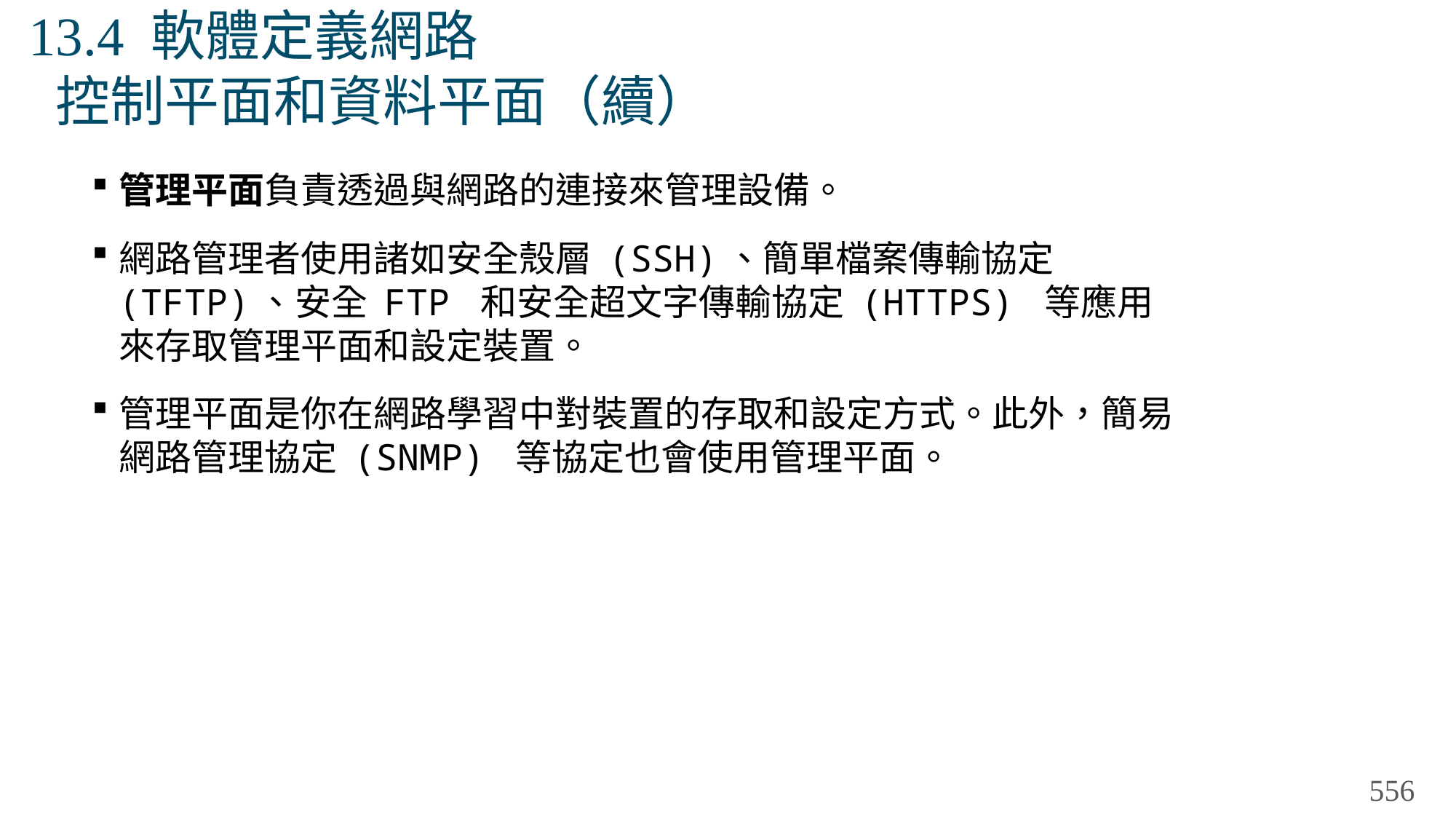

# 13.4 軟體定義網路 控制平面和資料平面（續）
管理平面負責透過與網路的連接來管理設備。
網路管理者使用諸如安全殼層 (SSH)、簡單檔案傳輸協定 (TFTP)、安全 FTP 和安全超文字傳輸協定 (HTTPS) 等應用來存取管理平面和設定裝置。
管理平面是你在網路學習中對裝置的存取和設定方式。此外，簡易網路管理協定 (SNMP) 等協定也會使用管理平面。
556